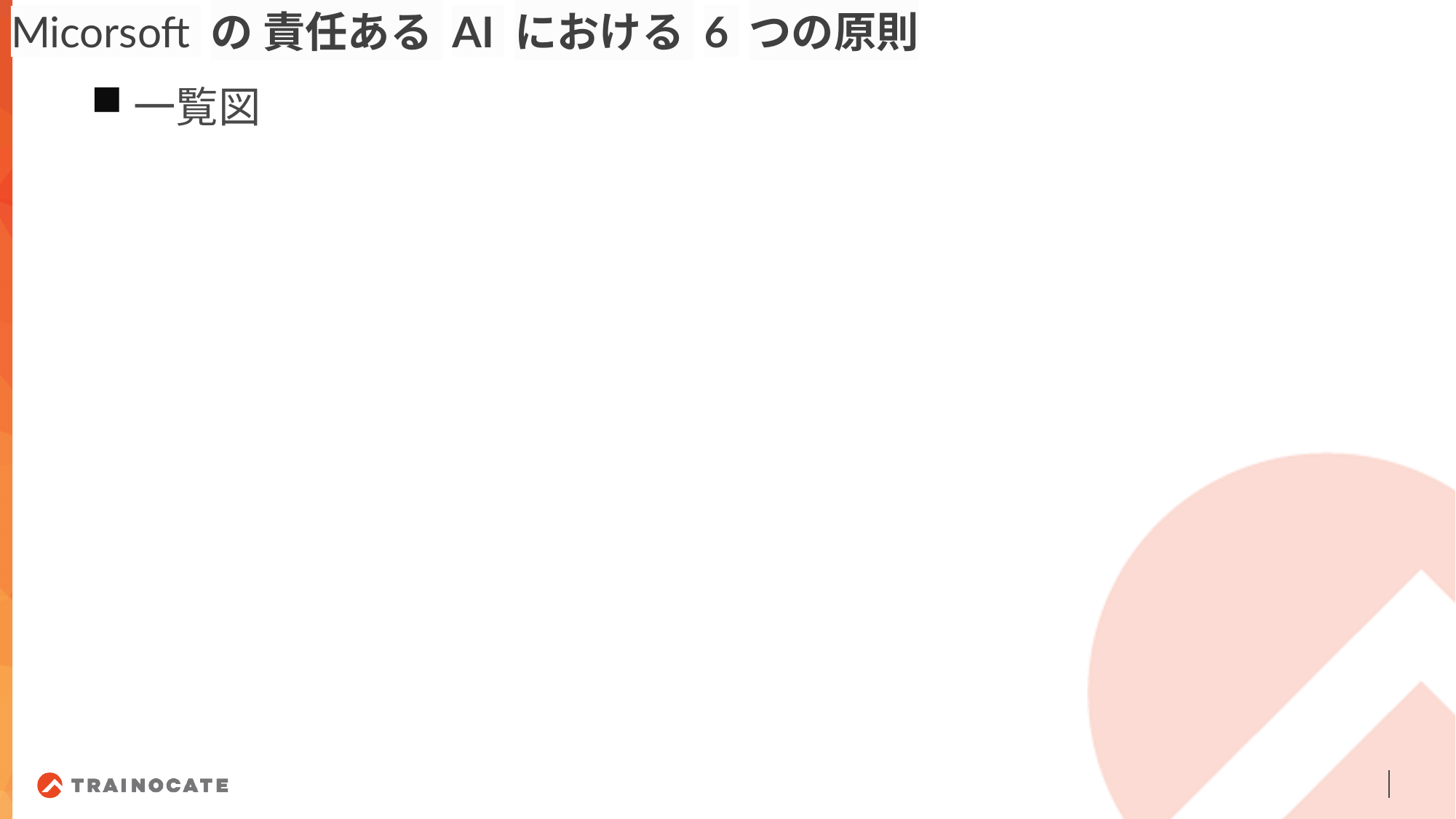

Micorsoft の 責任ある AI における 6 つの原則
一覧図